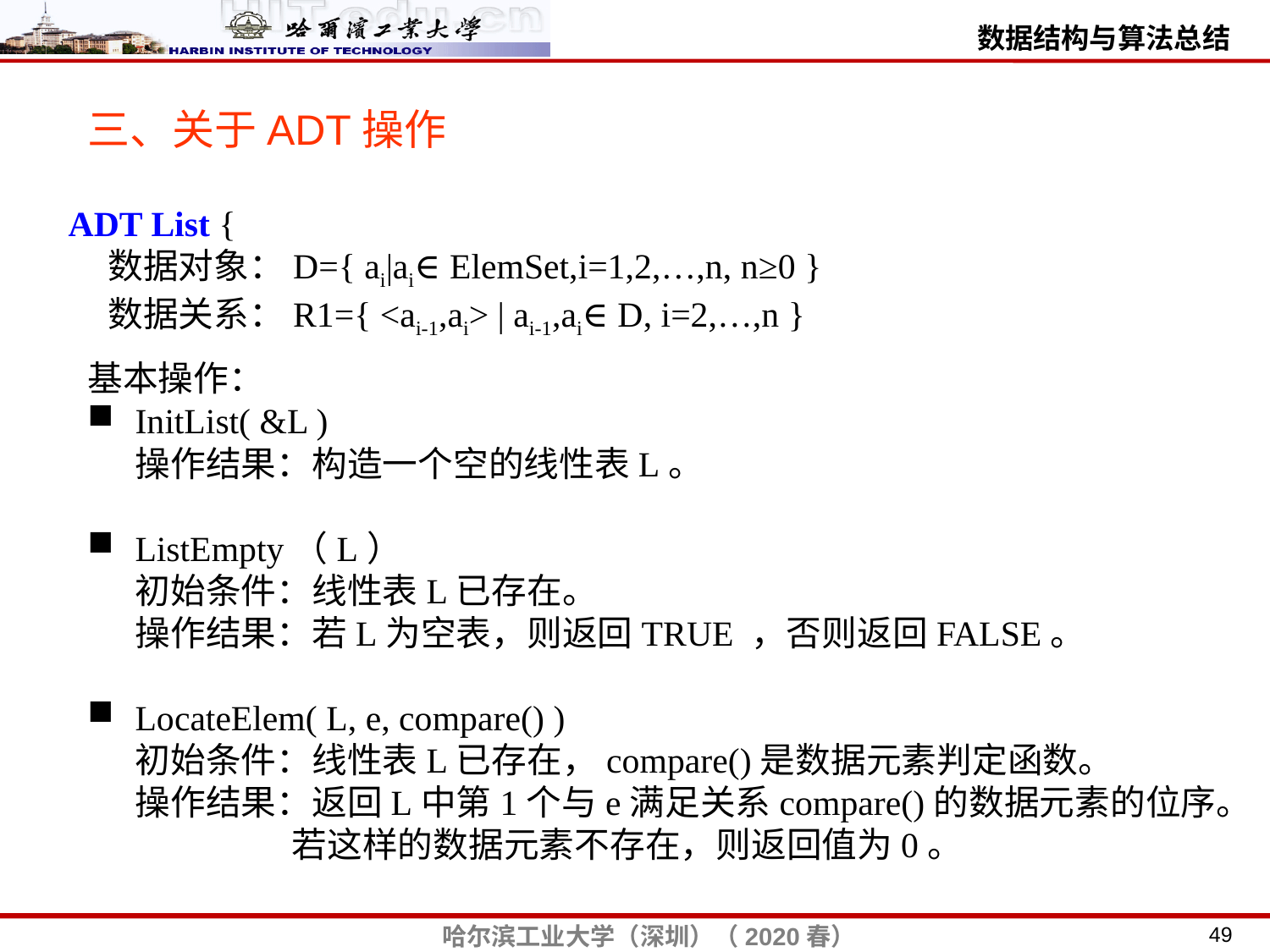

三、关于ADT操作
ADT List {
    数据对象：D={ ai|ai∈ElemSet,i=1,2,…,n, n≥0 }
    数据关系：R1={ <ai-1,ai> | ai-1,ai∈D, i=2,…,n }
基本操作：
InitList( &L )
     操作结果：构造一个空的线性表L。

ListEmpty（L）
     初始条件：线性表L已存在。
     操作结果：若L为空表，则返回TRUE ，否则返回FALSE。

LocateElem( L, e, compare() )
     初始条件：线性表L已存在，compare()是数据元素判定函数。
     操作结果：返回L中第1个与e满足关系compare()的数据元素的位序。
                         若这样的数据元素不存在，则返回值为0。